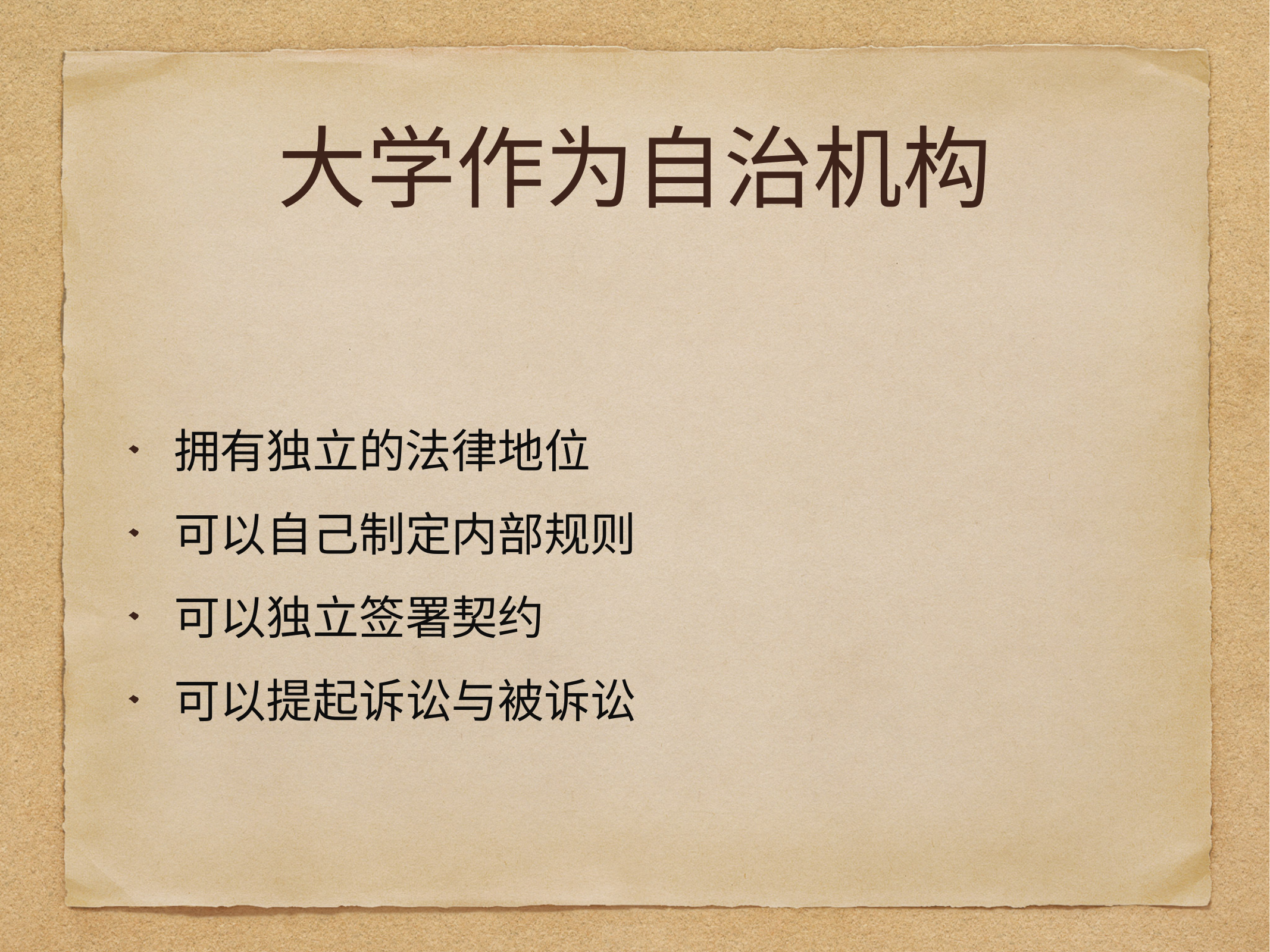

# 大学作为自治机构
拥有独立的法律地位
可以自己制定内部规则
可以独立签署契约
可以提起诉讼与被诉讼